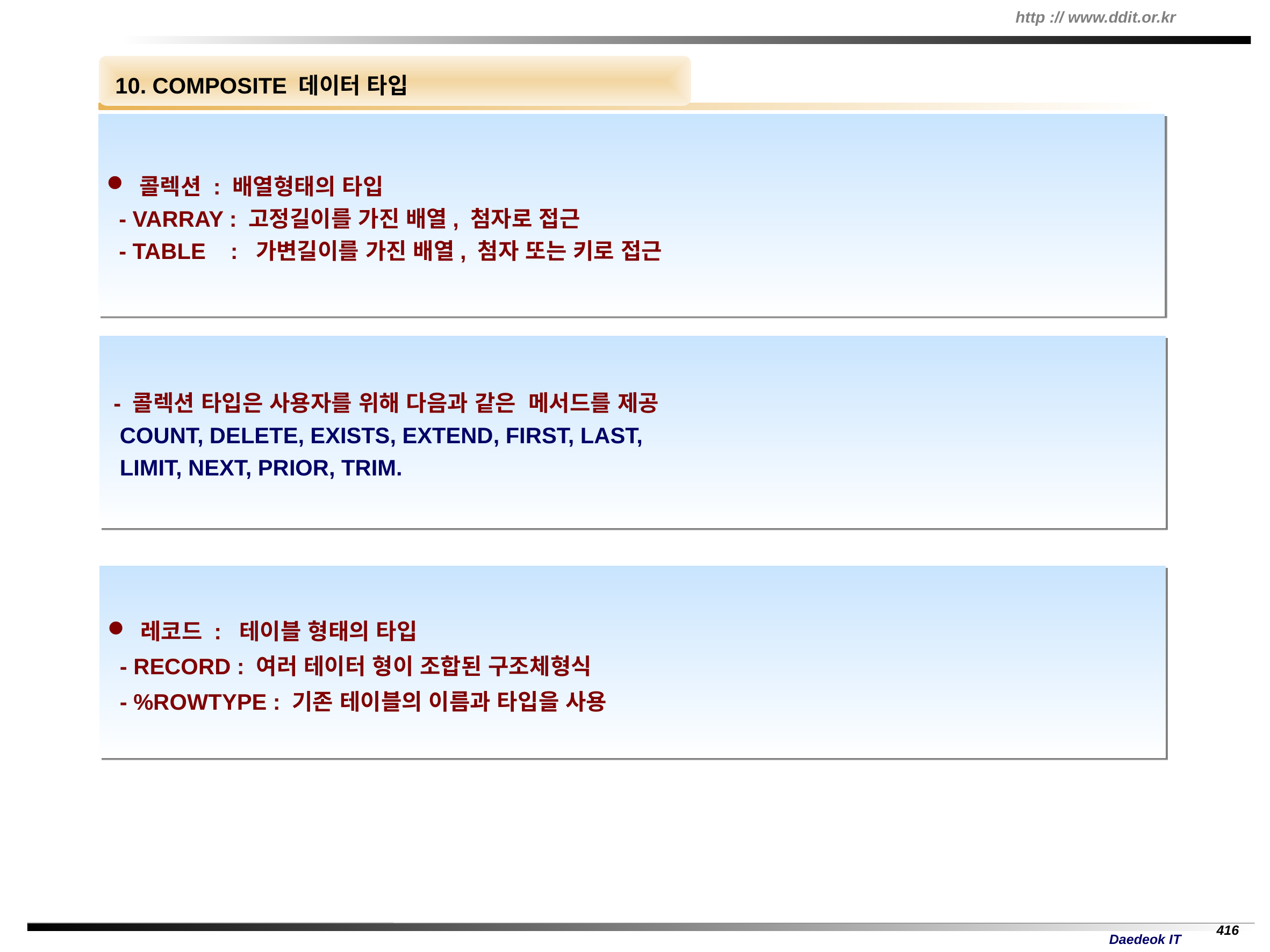

10. COMPOSITE 데이터 타입

 콜렉션 : 배열형태의 타입
  - VARRAY : 고정길이를 가진 배열, 첨자로 접근
  - TABLE    :  가변길이를 가진 배열, 첨자 또는 키로 접근
 - 콜렉션 타입은 사용자를 위해 다음과 같은  메서드를 제공
  COUNT, DELETE, EXISTS, EXTEND, FIRST, LAST,
  LIMIT, NEXT, PRIOR, TRIM.
 레코드 :  테이블 형태의 타입
  - RECORD : 여러 테이터 형이 조합된 구조체형식
  - %ROWTYPE : 기존 테이블의 이름과 타입을 사용